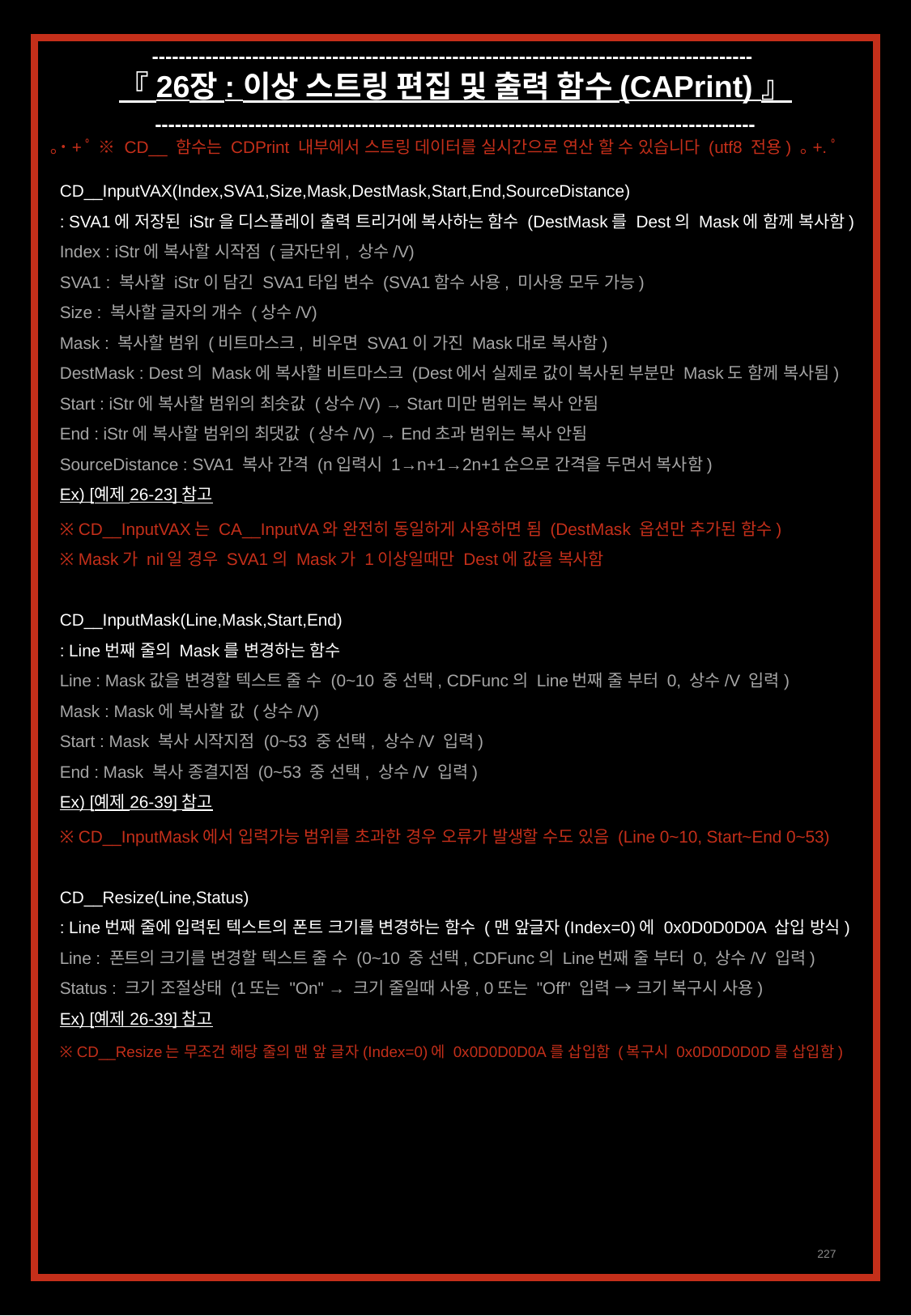

------------------------------------------------------------------------------------------
『 26장 : 이상 스트링 편집 및 출력 함수 (CAPrint) 』
------------------------------------------------------------------------------------------

｡˙+ﾟ ※ CD__ 함수는 CDPrint 내부에서 스트링 데이터를 실시간으로 연산 할 수 있습니다 (utf8 전용) ｡+.ﾟ
CD__InputVAX(Index,SVA1,Size,Mask,DestMask,Start,End,SourceDistance)
: SVA1에 저장된 iStr을 디스플레이 출력 트리거에 복사하는 함수 (DestMask를 Dest의 Mask에 함께 복사함)
Index : iStr에 복사할 시작점 (글자단위, 상수/V)
SVA1 : 복사할 iStr이 담긴 SVA1타입 변수 (SVA1함수 사용, 미사용 모두 가능)
Size : 복사할 글자의 개수 (상수/V)
Mask : 복사할 범위 (비트마스크, 비우면 SVA1이 가진 Mask대로 복사함)
DestMask : Dest의 Mask에 복사할 비트마스크 (Dest에서 실제로 값이 복사된 부분만 Mask도 함께 복사됨)
Start : iStr에 복사할 범위의 최솟값 (상수/V) → Start미만 범위는 복사 안됨
End : iStr에 복사할 범위의 최댓값 (상수/V) → End초과 범위는 복사 안됨
SourceDistance : SVA1 복사 간격 (n입력시 1→n+1→2n+1순으로 간격을 두면서 복사함)
Ex) [예제 26-23] 참고
※ CD__InputVAX는 CA__InputVA와 완전히 동일하게 사용하면 됨 (DestMask 옵션만 추가된 함수)
※ Mask가 nil일 경우 SVA1의 Mask가 1이상일때만 Dest에 값을 복사함

CD__InputMask(Line,Mask,Start,End)
: Line번째 줄의 Mask를 변경하는 함수
Line : Mask값을 변경할 텍스트 줄 수 (0~10 중 선택, CDFunc의 Line번째 줄 부터 0, 상수/V 입력)
Mask : Mask에 복사할 값 (상수/V)
Start : Mask 복사 시작지점 (0~53 중 선택, 상수/V 입력)
End : Mask 복사 종결지점 (0~53 중 선택, 상수/V 입력)
Ex) [예제 26-39] 참고
※ CD__InputMask에서 입력가능 범위를 초과한 경우 오류가 발생할 수도 있음 (Line 0~10, Start~End 0~53)

CD__Resize(Line,Status)
: Line번째 줄에 입력된 텍스트의 폰트 크기를 변경하는 함수 (맨 앞글자(Index=0)에 0x0D0D0D0A 삽입 방식)
Line : 폰트의 크기를 변경할 텍스트 줄 수 (0~10 중 선택, CDFunc의 Line번째 줄 부터 0, 상수/V 입력)
Status : 크기 조절상태 (1또는 "On" → 크기 줄일때 사용, 0또는 "Off" 입력 → 크기 복구시 사용)
Ex) [예제 26-39] 참고
※ CD__Resize는 무조건 해당 줄의 맨 앞 글자(Index=0)에 0x0D0D0D0A를 삽입함 (복구시 0x0D0D0D0D를 삽입함)
227